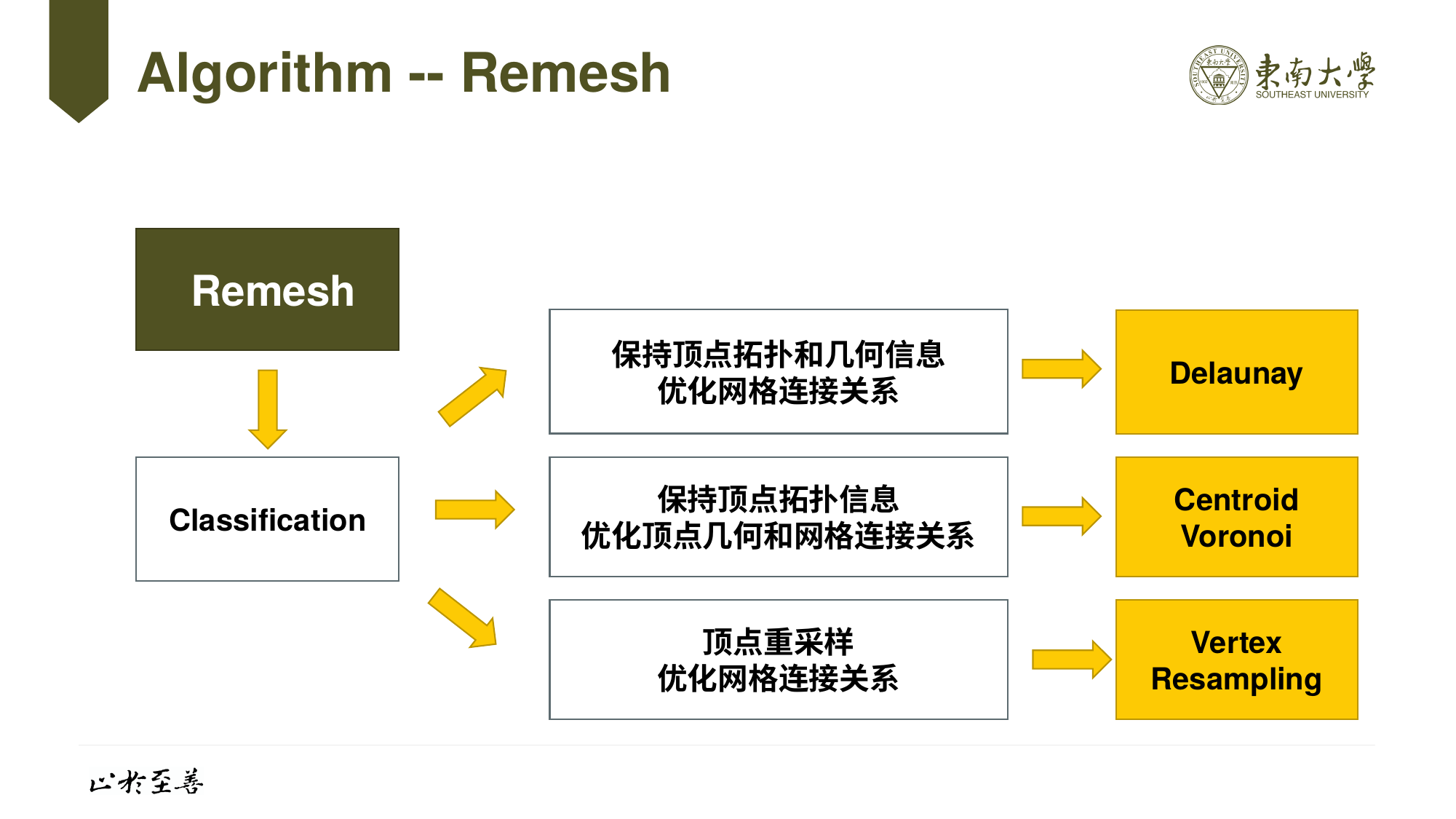

# Algorithm -- Remesh
 Remesh
保持顶点拓扑和几何信息
优化网格连接关系
Delaunay

Classification
保持顶点拓扑信息
优化顶点几何和网格连接关系
Centroid
Voronoi

顶点重采样
优化网格连接关系
Vertex Resampling

19